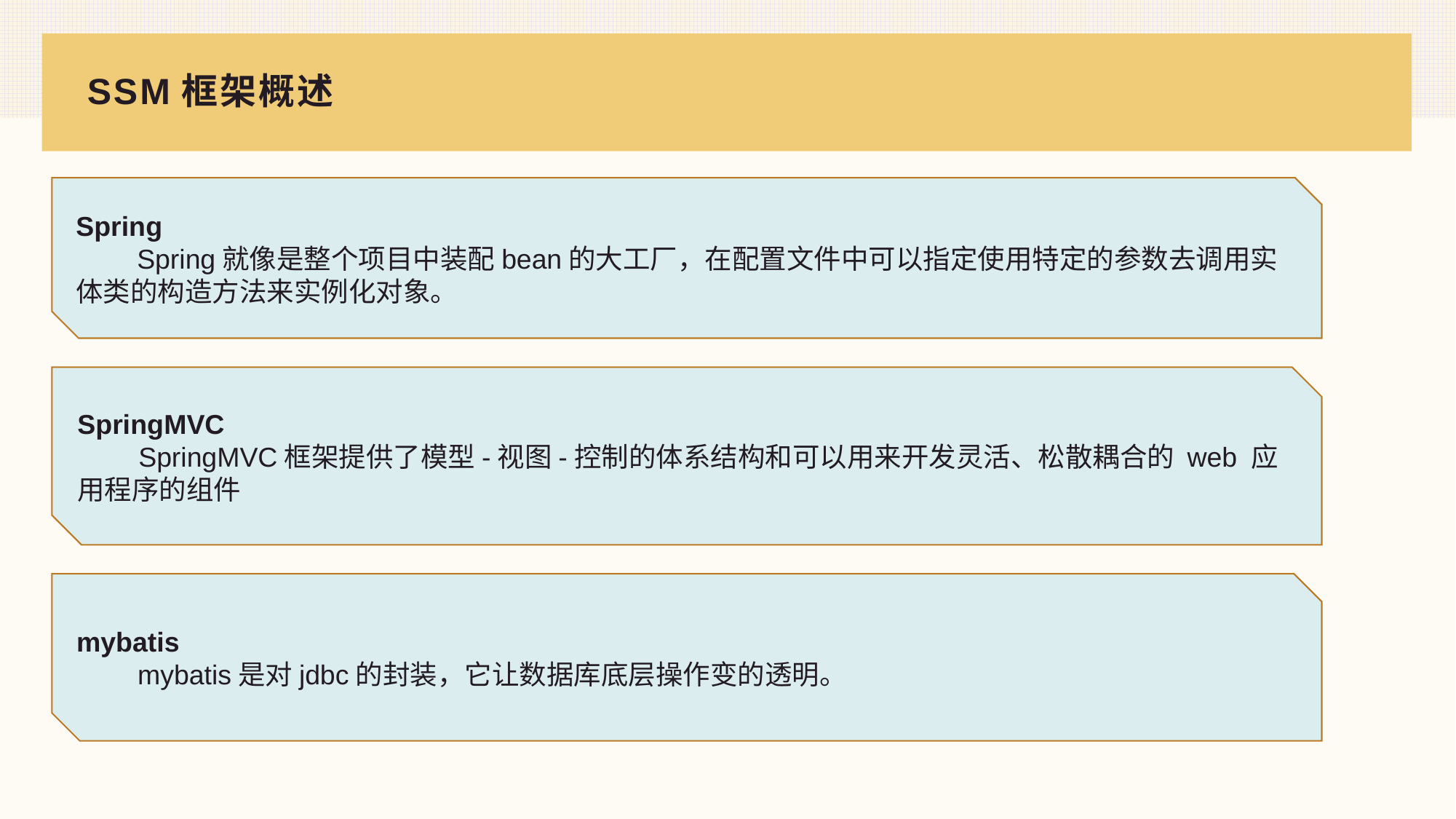

# SSM框架概述
Spring
　　Spring就像是整个项目中装配bean的大工厂，在配置文件中可以指定使用特定的参数去调用实体类的构造方法来实例化对象。
SpringMVC
　　SpringMVC框架提供了模型-视图-控制的体系结构和可以用来开发灵活、松散耦合的 web 应用程序的组件
mybatis
　　mybatis是对jdbc的封装，它让数据库底层操作变的透明。